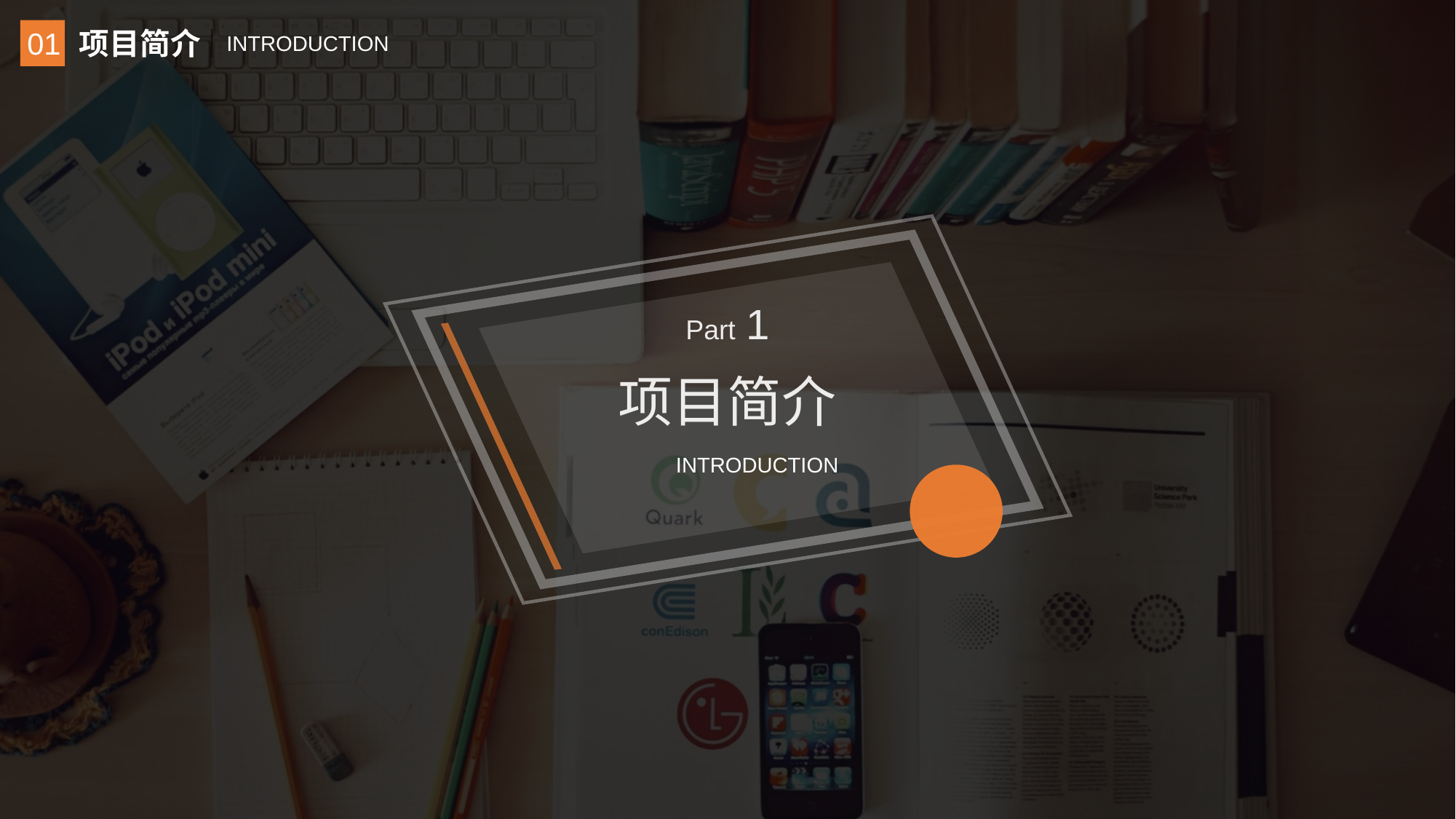

01
项目简介

 INTRODUCTION

Part 1
项目简介

 INTRODUCTION